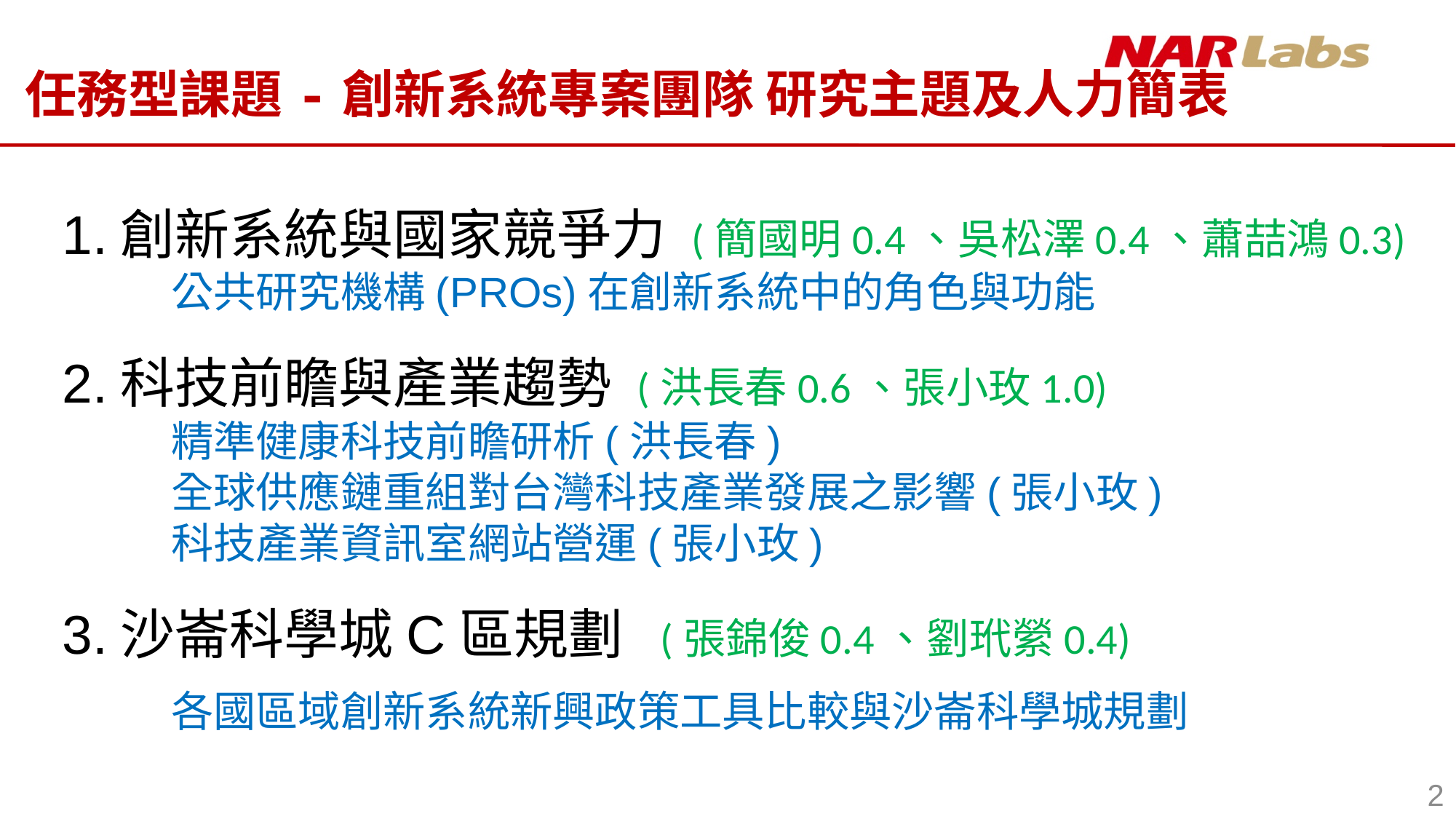

# 任務型課題-創新系統專案團隊 研究主題及人力簡表

1.創新系統與國家競爭力 (簡國明0.4、吳松澤0.4、蕭喆鴻0.3)
	公共研究機構(PROs)在創新系統中的角色與功能

2.科技前瞻與產業趨勢 (洪長春0.6、張小玫1.0)
	精準健康科技前瞻研析(洪長春)
	全球供應鏈重組對台灣科技產業發展之影響(張小玫)
	科技產業資訊室網站營運(張小玫)

3.沙崙科學城C區規劃  (張錦俊0.4、劉玳縈0.4)
	各國區域創新系統新興政策工具比較與沙崙科學城規劃
2